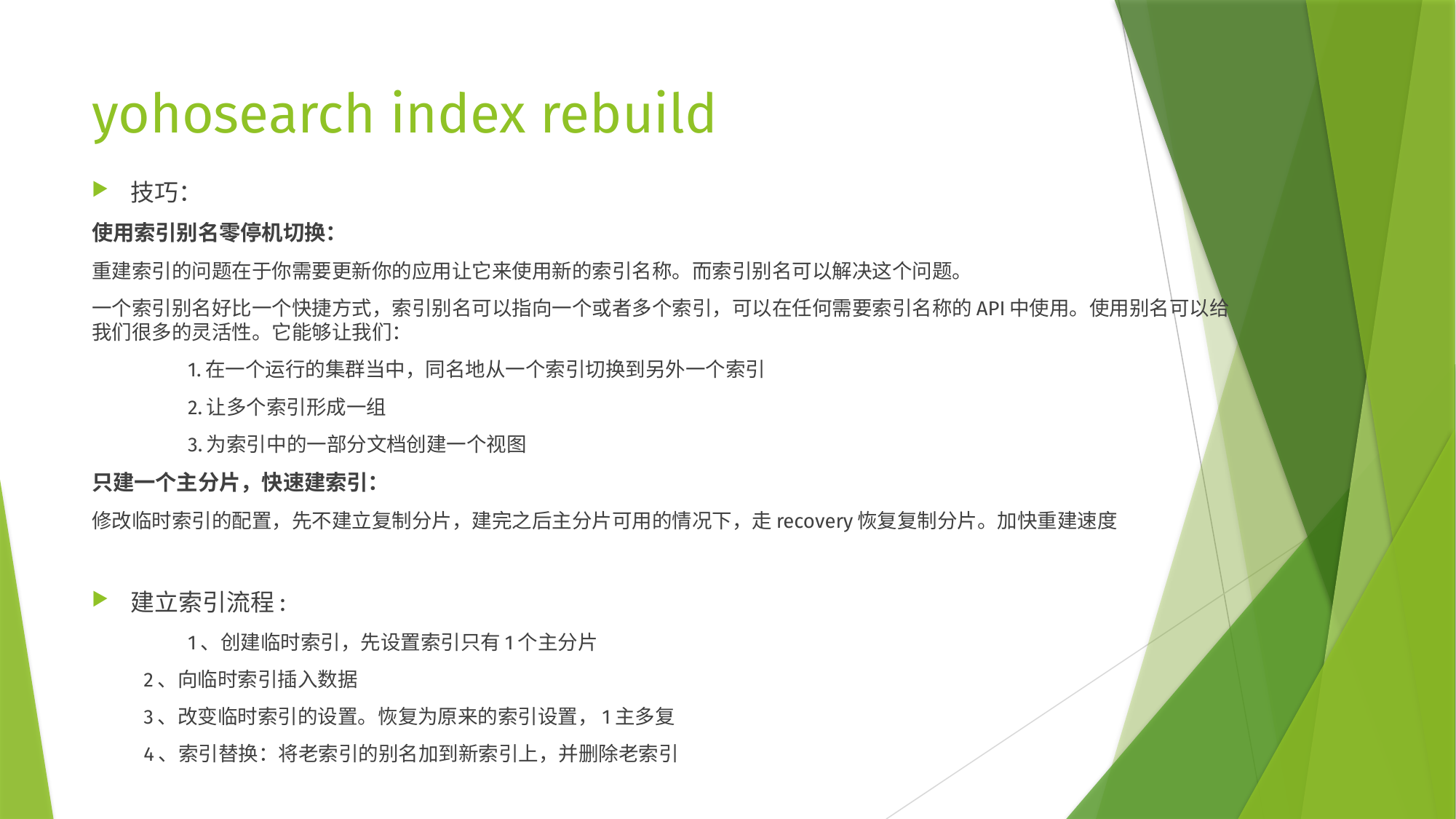

# yohosearch index rebuild
技巧：
使用索引别名零停机切换：
重建索引的问题在于你需要更新你的应用让它来使用新的索引名称。而索引别名可以解决这个问题。
一个索引别名好比一个快捷方式，索引别名可以指向一个或者多个索引，可以在任何需要索引名称的API中使用。使用别名可以给我们很多的灵活性。它能够让我们：
	1.在一个运行的集群当中，同名地从一个索引切换到另外一个索引
	2.让多个索引形成一组
	3.为索引中的一部分文档创建一个视图
只建一个主分片，快速建索引：
修改临时索引的配置，先不建立复制分片，建完之后主分片可用的情况下，走recovery恢复复制分片。加快重建速度

建立索引流程:
	1、创建临时索引，先设置索引只有1个主分片
2、向临时索引插入数据
3、改变临时索引的设置。恢复为原来的索引设置，1主多复
4、索引替换：将老索引的别名加到新索引上，并删除老索引